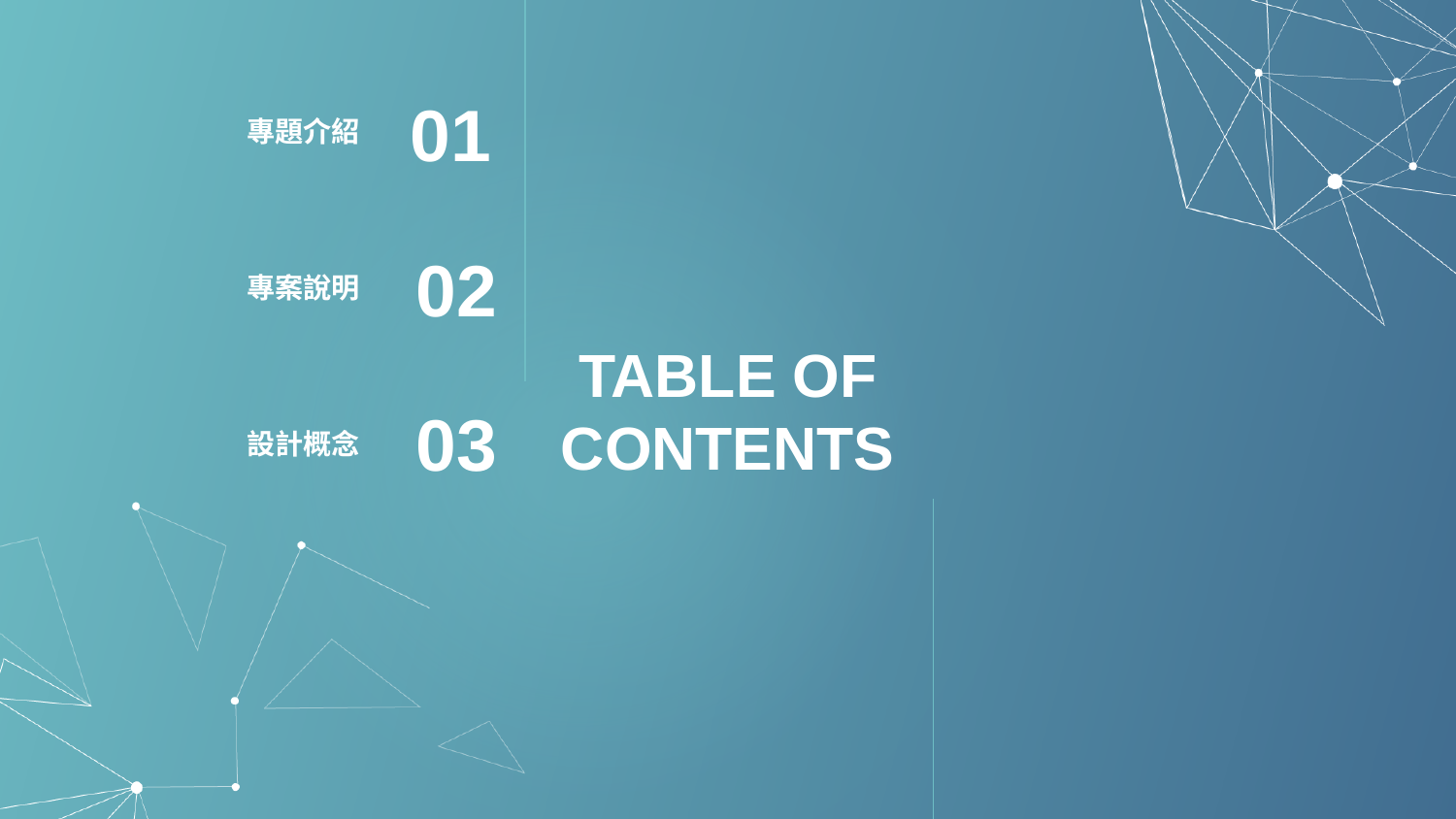

專題介紹
01
專案說明
02
# TABLE OF CONTENTS
設計概念
03